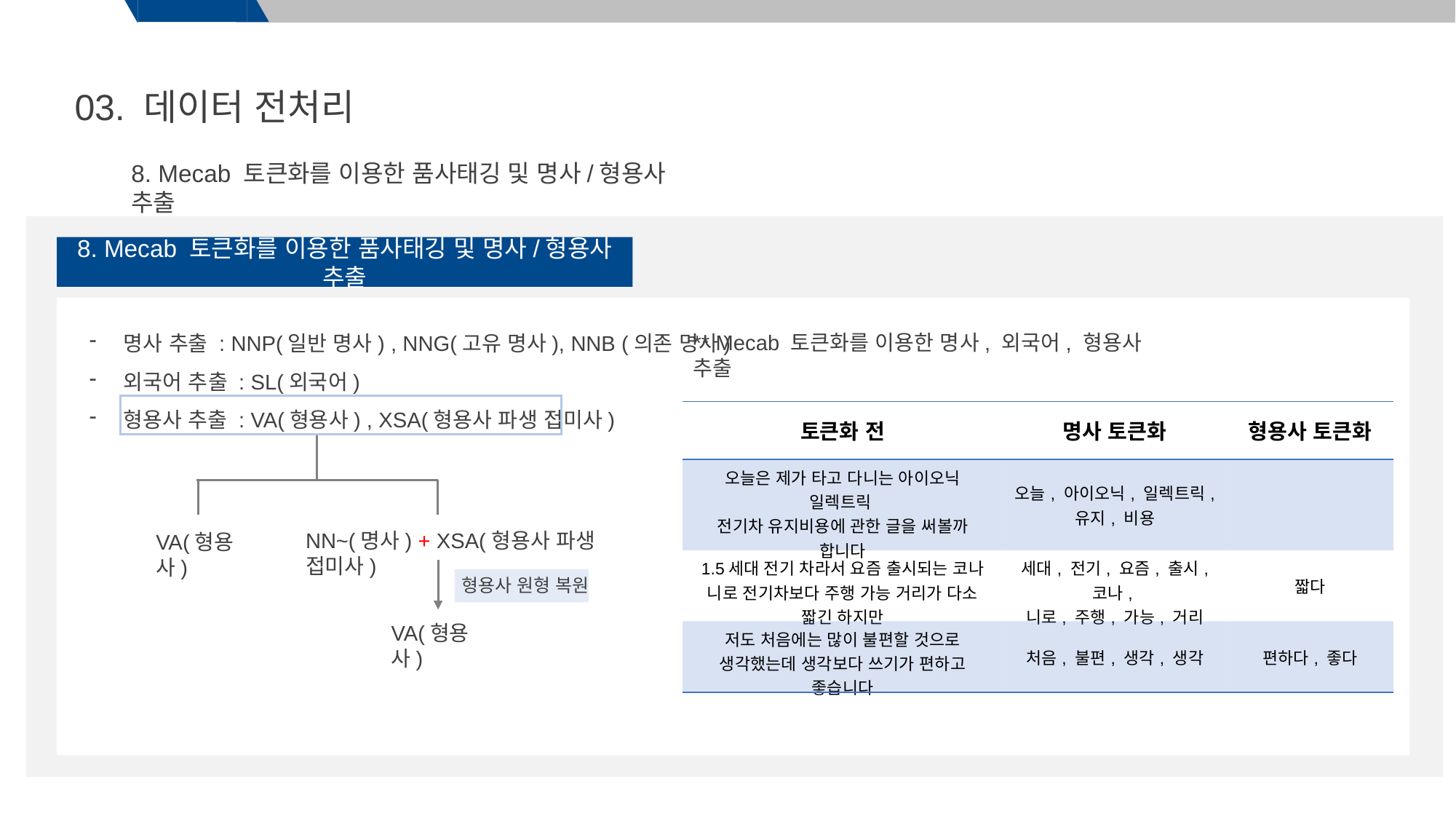

03. 데이터 전처리
8. Mecab 토큰화를 이용한 품사태깅 및 명사/형용사 추출

8. Mecab 토큰화를 이용한 품사태깅 및 명사/형용사 추출

명사 추출 : NNP(일반 명사) , NNG(고유 명사), NNB (의존 명사)
외국어 추출 : SL(외국어)
형용사 추출 : VA(형용사) , XSA(형용사 파생 접미사)
** Mecab 토큰화를 이용한 명사, 외국어, 형용사 추출

| 토큰화 전 | 명사 토큰화 | 형용사 토큰화 |
| --- | --- | --- |
| 오늘은 제가 타고 다니는 아이오닉 일렉트릭 전기차 유지비용에 관한 글을 써볼까 합니다 | 오늘, 아이오닉, 일렉트릭, 유지, 비용 |  |
| 1.5세대 전기 차라서 요즘 출시되는 코나 니로 전기차보다 주행 가능 거리가 다소 짧긴 하지만 | 세대, 전기, 요즘, 출시, 코나, 니로, 주행, 가능, 거리 | 짧다 |
| 저도 처음에는 많이 불편할 것으로 생각했는데 생각보다 쓰기가 편하고 좋습니다 | 처음, 불편, 생각, 생각 | 편하다, 좋다 |
NN~(명사) + XSA(형용사 파생 접미사)
VA(형용사)
형용사 원형 복원

VA(형용사)